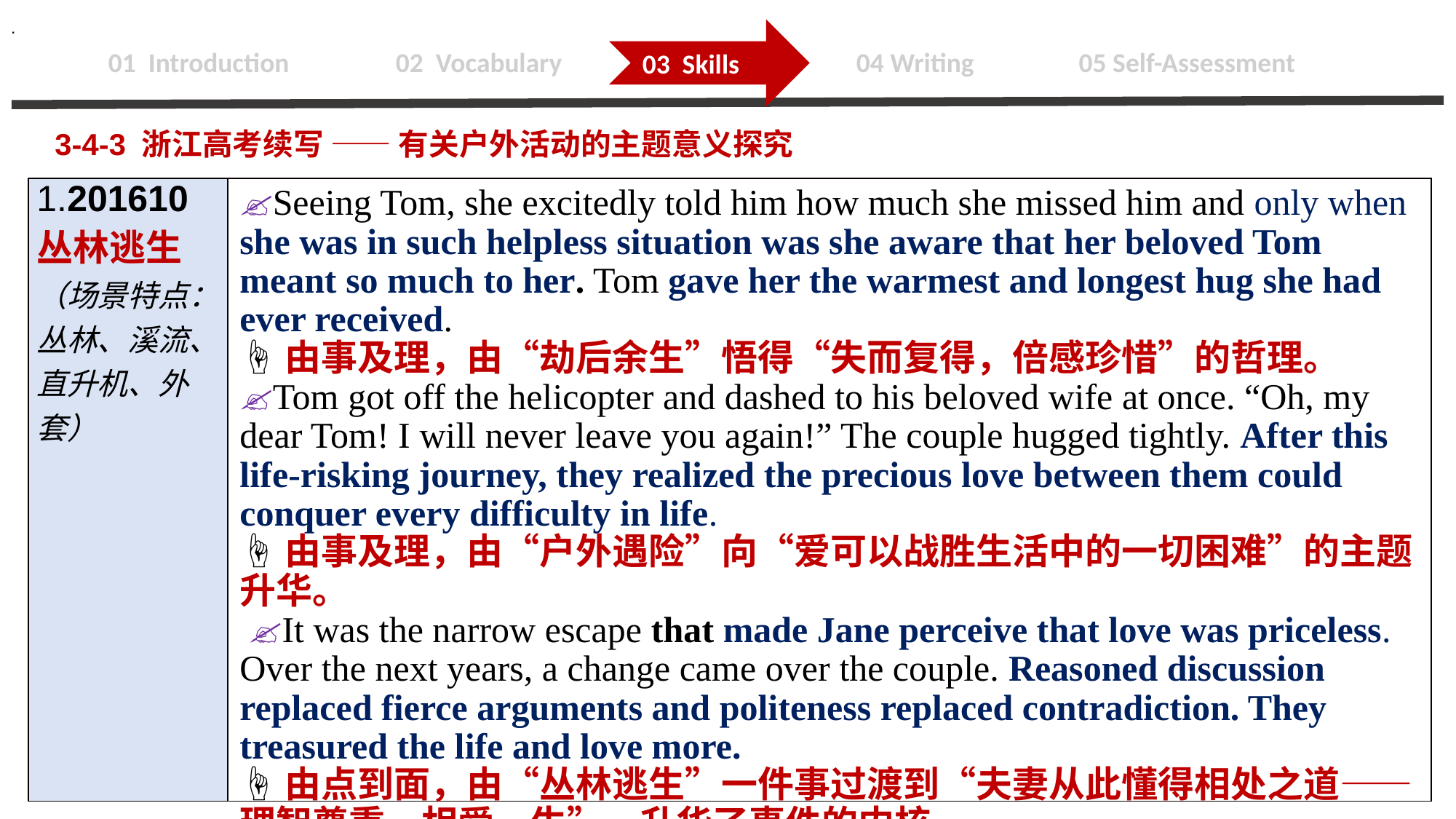

.
03  Skills
   01  Introduction             02  Vocabulary               03  Skills                 04 Writing                 05 Self-Assessment
3-4-3 浙江高考续写 —— 有关户外活动的主题意义探究
| 1.201610 丛林逃生 （场景特点：丛林、溪流、直升机、外套） |  |
| --- | --- |
✍Seeing Tom, she excitedly told him how much she missed him and only when she was in such helpless situation was she aware that her beloved Tom meant so much to her. Tom gave her the warmest and longest hug she had ever received.
☝由事及理，由“劫后余生”悟得“失而复得，倍感珍惜”的哲理。
✍Tom got off the helicopter and dashed to his beloved wife at once. “Oh, my dear Tom! I will never leave you again!” The couple hugged tightly. After this life-risking journey, they realized the precious love between them could conquer every difficulty in life.
☝由事及理，由“户外遇险”向“爱可以战胜生活中的一切困难”的主题升华。
 ✍It was the narrow escape that made Jane perceive that love was priceless. Over the next years, a change came over the couple. Reasoned discussion replaced fierce arguments and politeness replaced contradiction. They treasured the life and love more.
☝由点到面，由“丛林逃生”一件事过渡到“夫妻从此懂得相处之道——理智尊重，相爱一生”，升华了事件的内核。